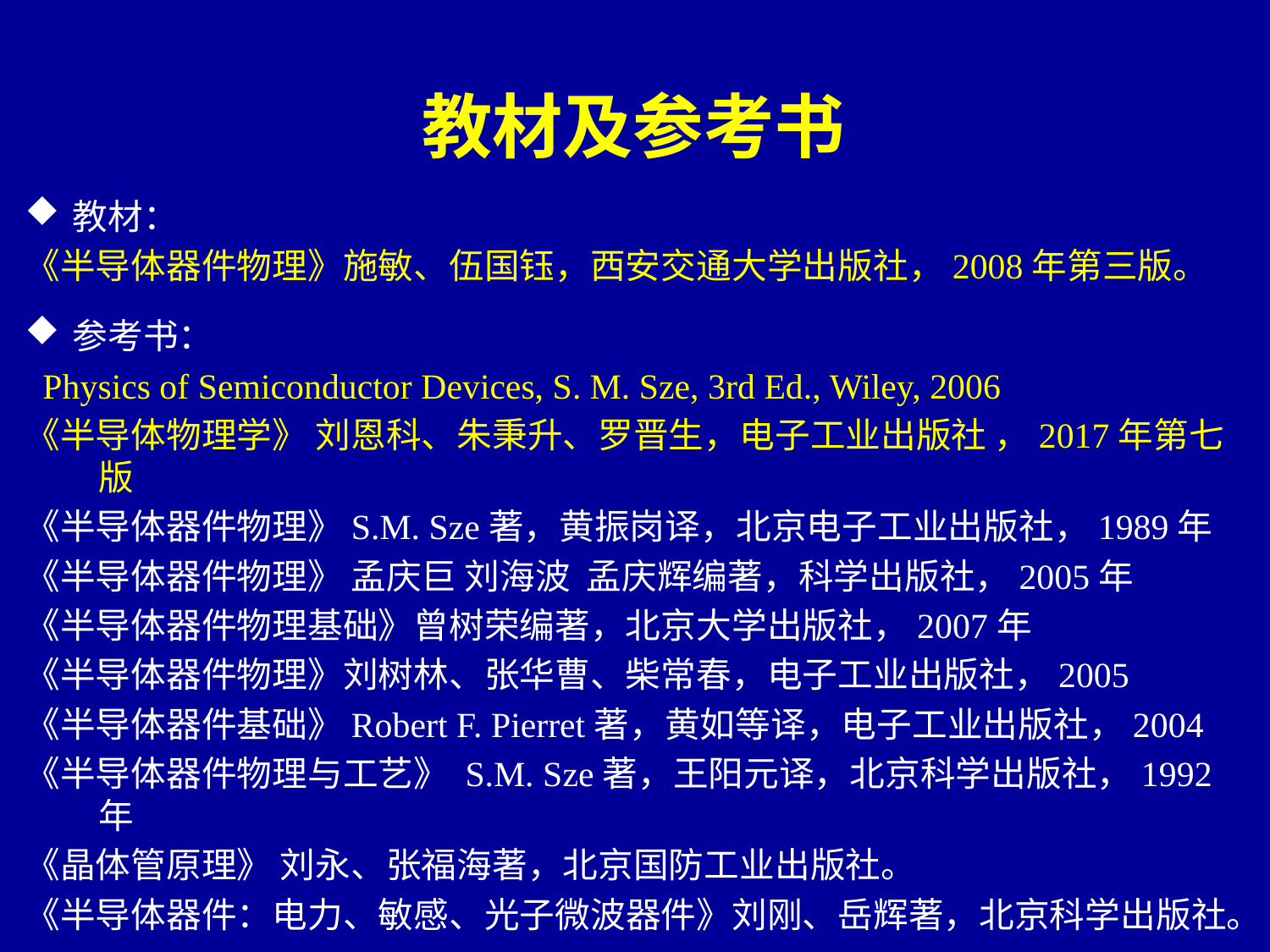

教材及参考书
教材：
《半导体器件物理》施敏、伍国钰，西安交通大学出版社，2008年第三版。
参考书：
  Physics of Semiconductor Devices, S. M. Sze, 3rd Ed., Wiley, 2006
《半导体物理学》 刘恩科、朱秉升、罗晋生，电子工业出版社 ，2017年第七版
《半导体器件物理》S.M. Sze著，黄振岗译，北京电子工业出版社，1989年
《半导体器件物理》 孟庆巨 刘海波  孟庆辉编著，科学出版社，2005年
《半导体器件物理基础》曾树荣编著，北京大学出版社，2007年
《半导体器件物理》刘树林、张华曹、柴常春，电子工业出版社，2005
《半导体器件基础》Robert F. Pierret著，黄如等译，电子工业出版社，2004
《半导体器件物理与工艺》 S.M. Sze著，王阳元译，北京科学出版社，1992年
《晶体管原理》 刘永、张福海著，北京国防工业出版社。
《半导体器件：电力、敏感、光子微波器件》刘刚、岳辉著，北京科学出版社。